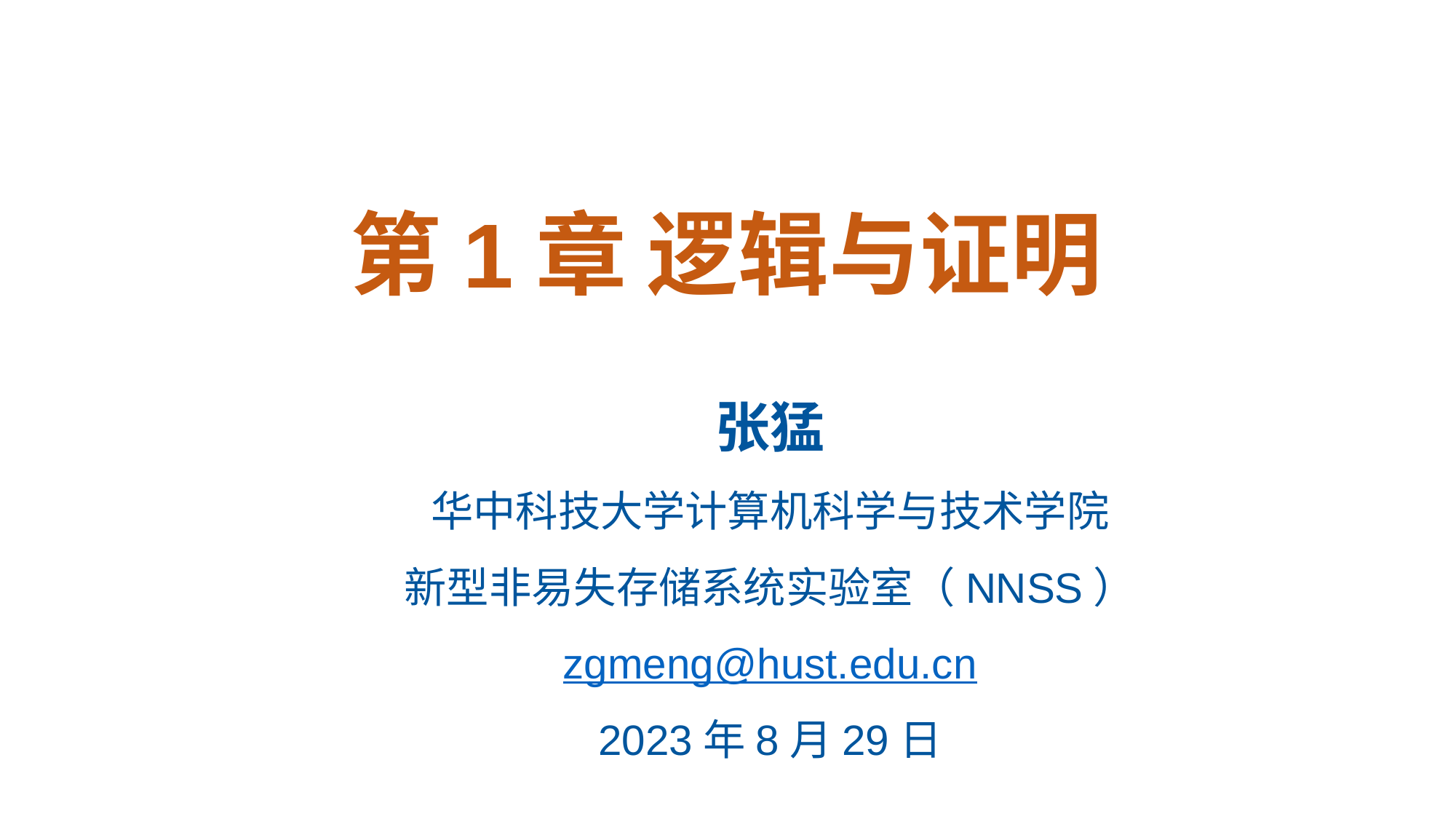

第1章 逻辑与证明
张猛
华中科技大学计算机科学与技术学院
新型非易失存储系统实验室（NNSS）
zgmeng@hust.edu.cn
2023年8月29日